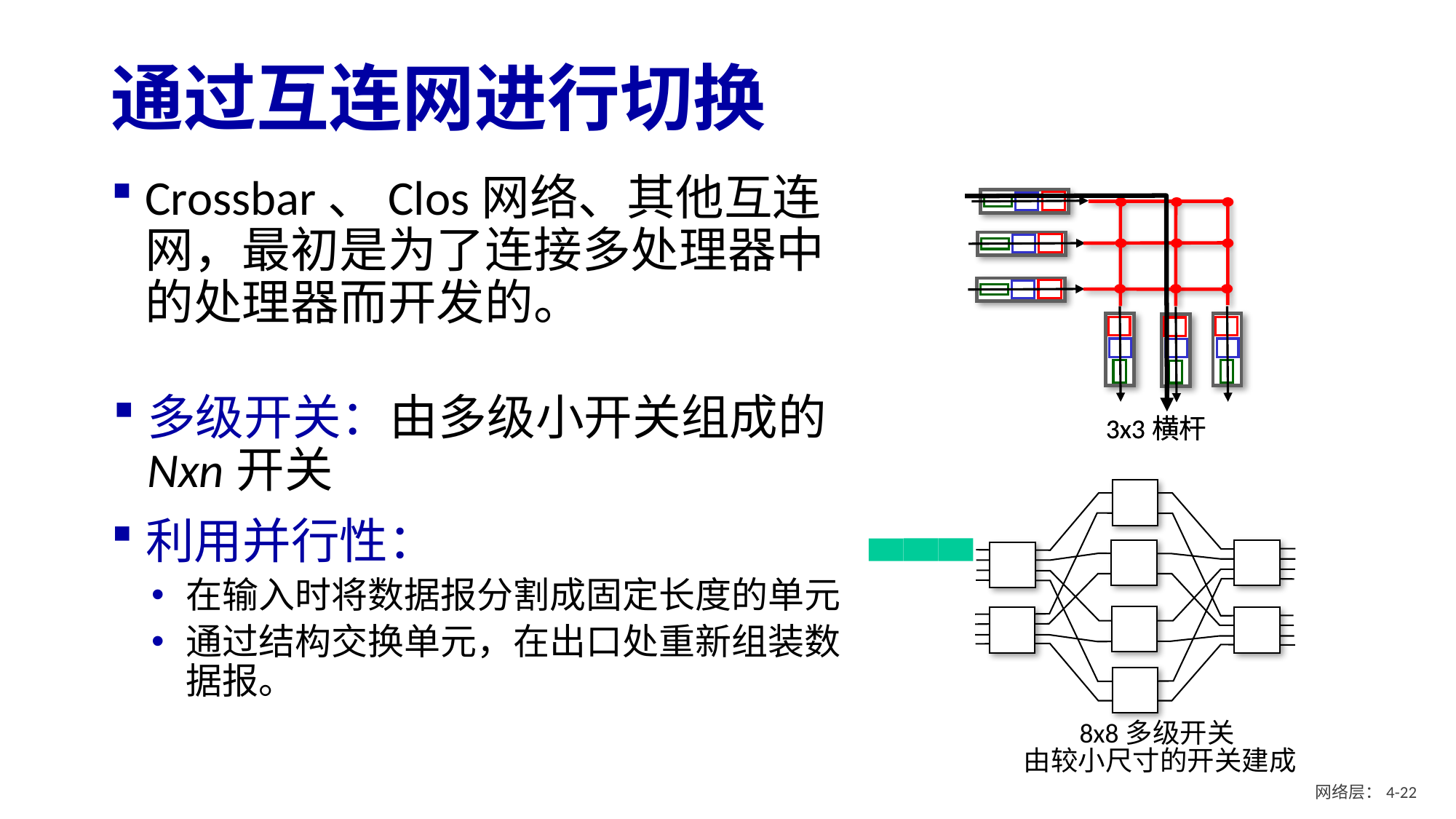

# 通过互连网进行切换
Crossbar、Clos网络、其他互连网，最初是为了连接多处理器中的处理器而开发的。

多级开关：由多级小开关组成的Nxn开关
3x3横杆
3x3横杆

8x8多级开关
由较小尺寸的开关建成
利用并行性：
在输入时将数据报分割成固定长度的单元
通过结构交换单元，在出口处重新组装数据报。

网络层：4-22